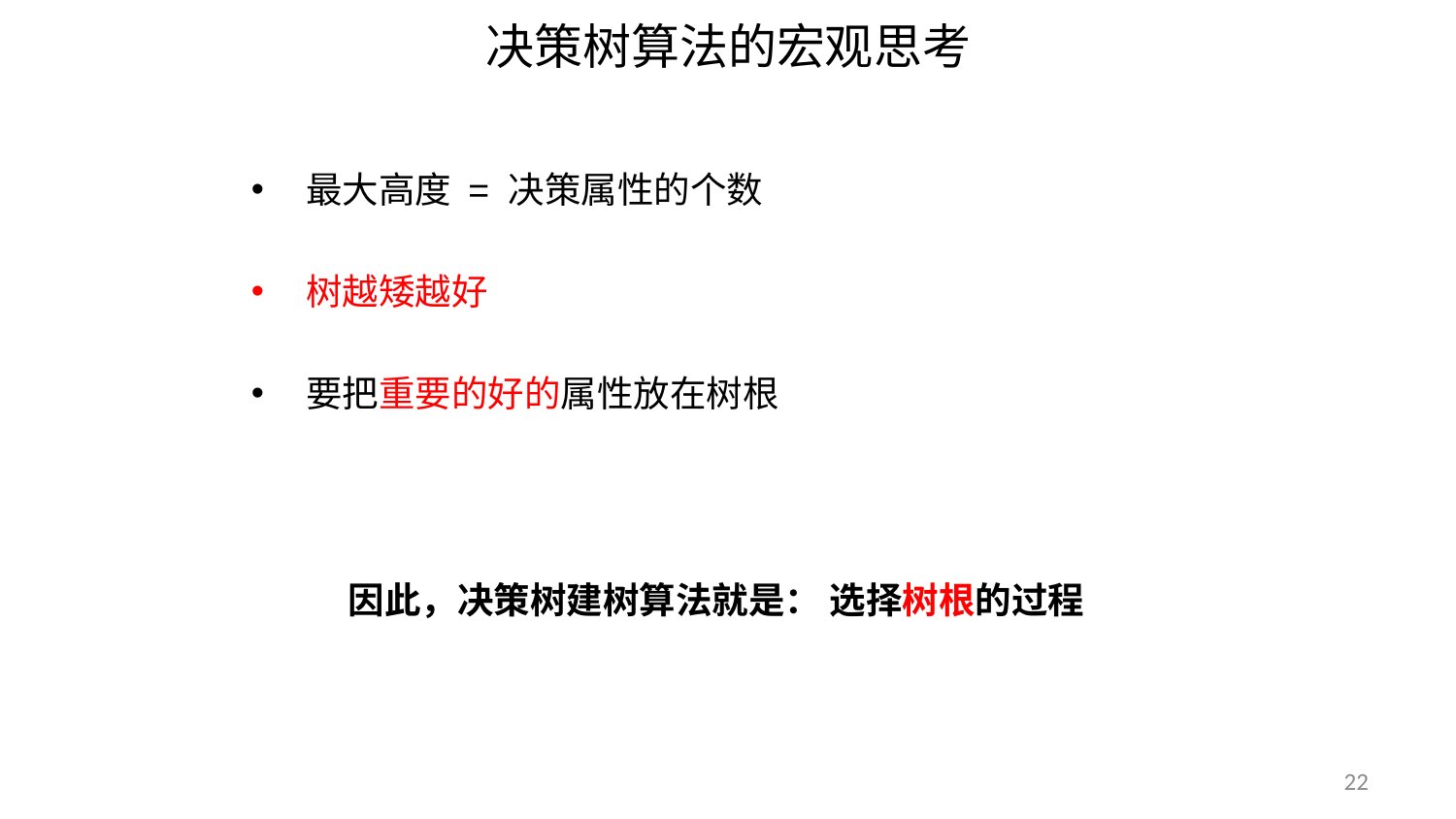

# 决策树算法的宏观思考
最大高度 = 决策属性的个数

树越矮越好

要把重要的好的属性放在树根

因此，决策树建树算法就是： 选择树根的过程
22